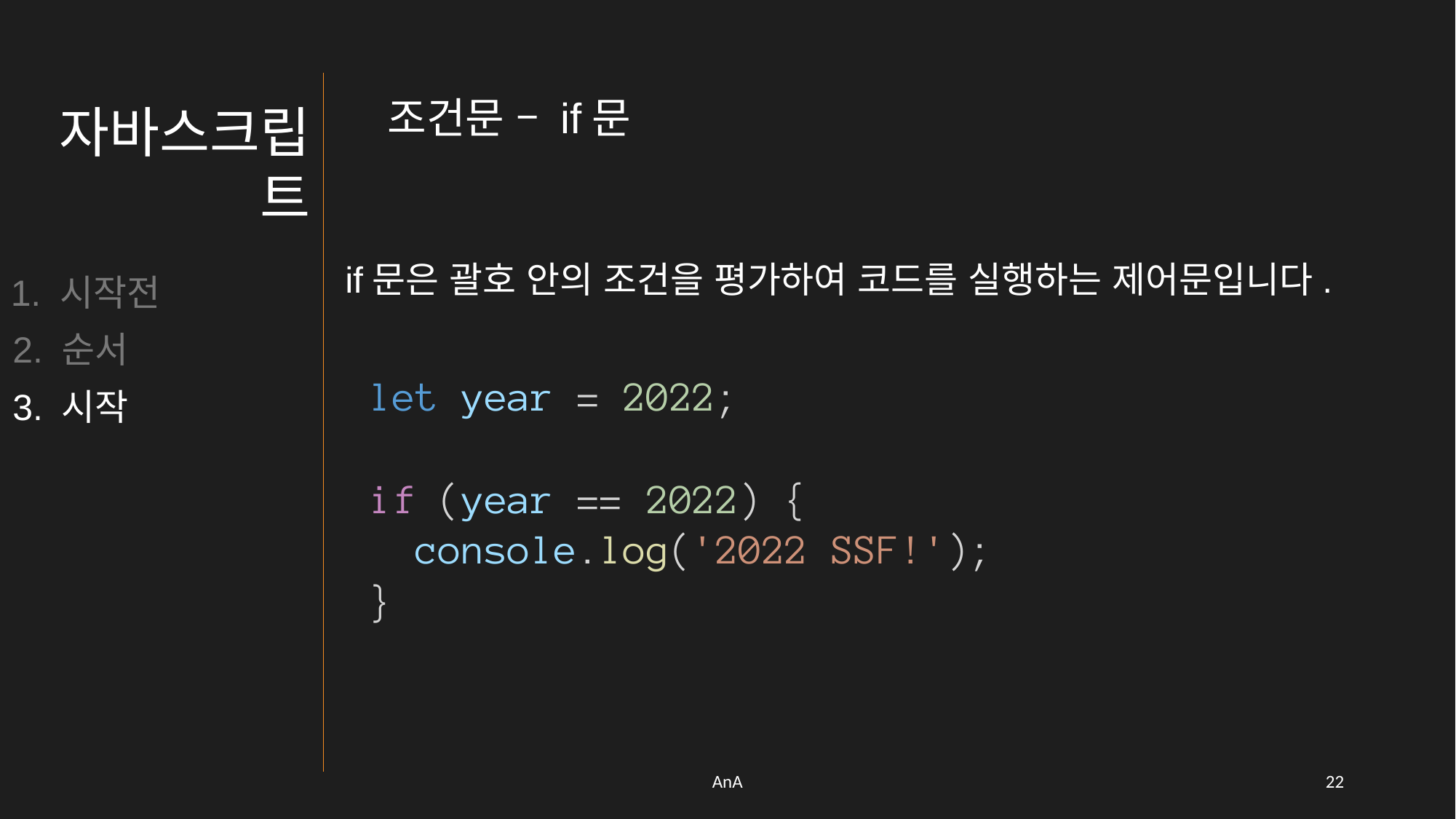

조건문 – if문
자바스크립트
if문은 괄호 안의 조건을 평가하여 코드를 실행하는 제어문입니다.
1. 시작전
2. 순서
let year = 2022;
if (year == 2022) {
  console.log('2022 SSF!');
}
3. 시작
AnA
22